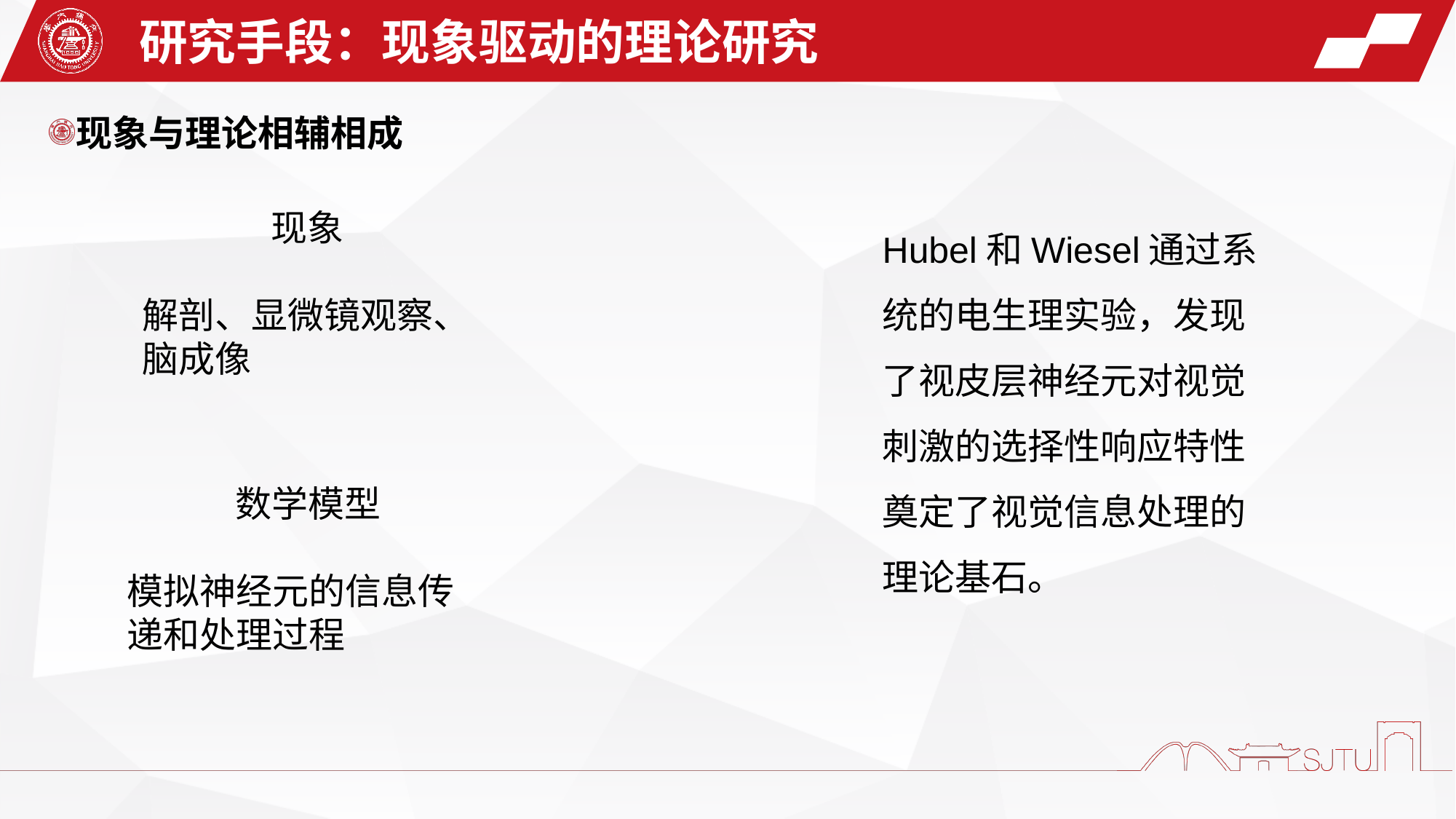

研究手段：现象驱动的理论研究
现象与理论相辅相成
现象

解剖、显微镜观察、脑成像
Hubel和Wiesel通过系统的电生理实验，发现了视皮层神经元对视觉刺激的选择性响应特性奠定了视觉信息处理的理论基石。
数学模型

模拟神经元的信息传递和处理过程